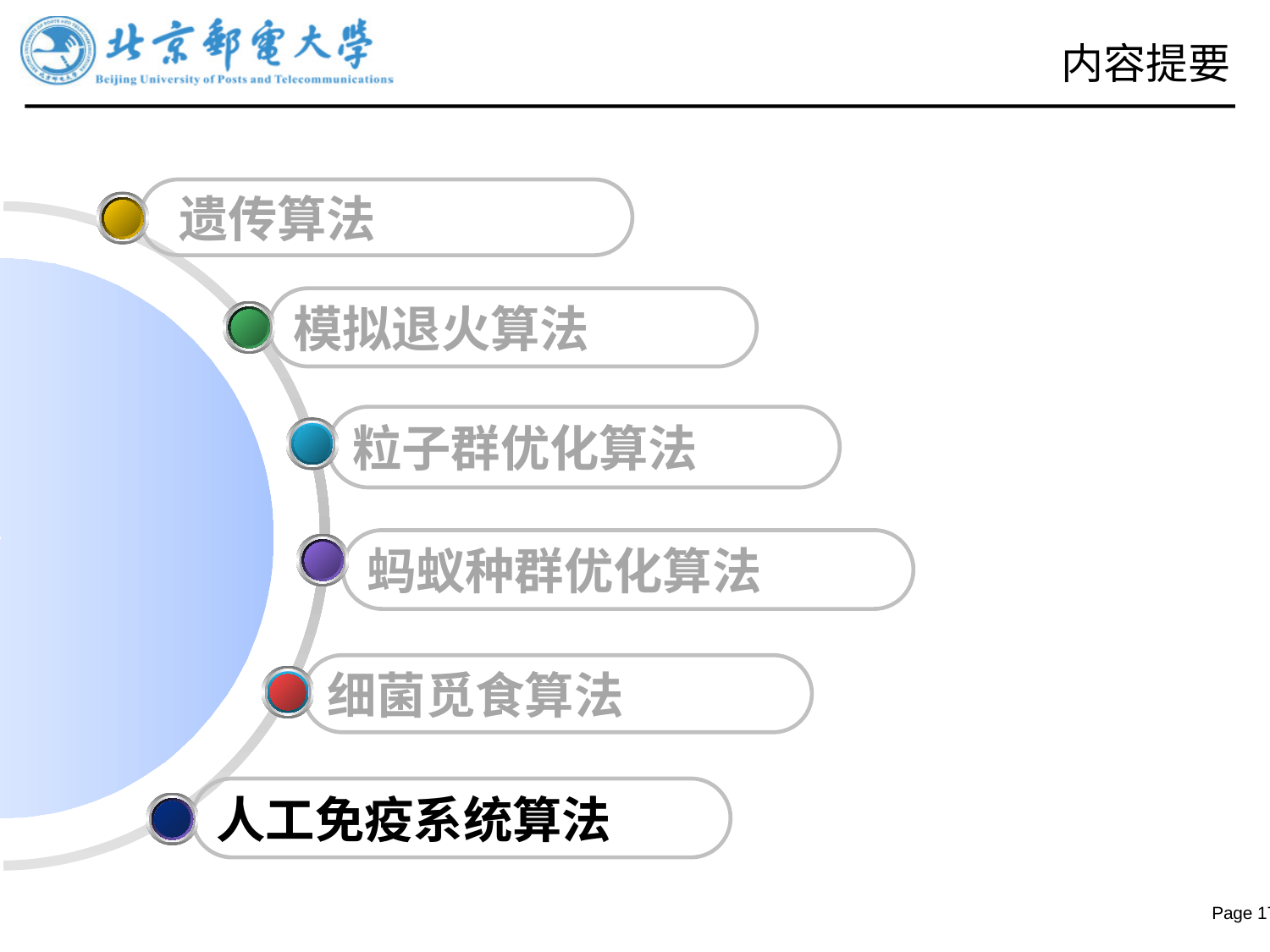

# 内容提要
 遗传算法

模拟退火算法

粒子群优化算法

蚂蚁种群优化算法

细菌觅食算法

人工免疫系统算法